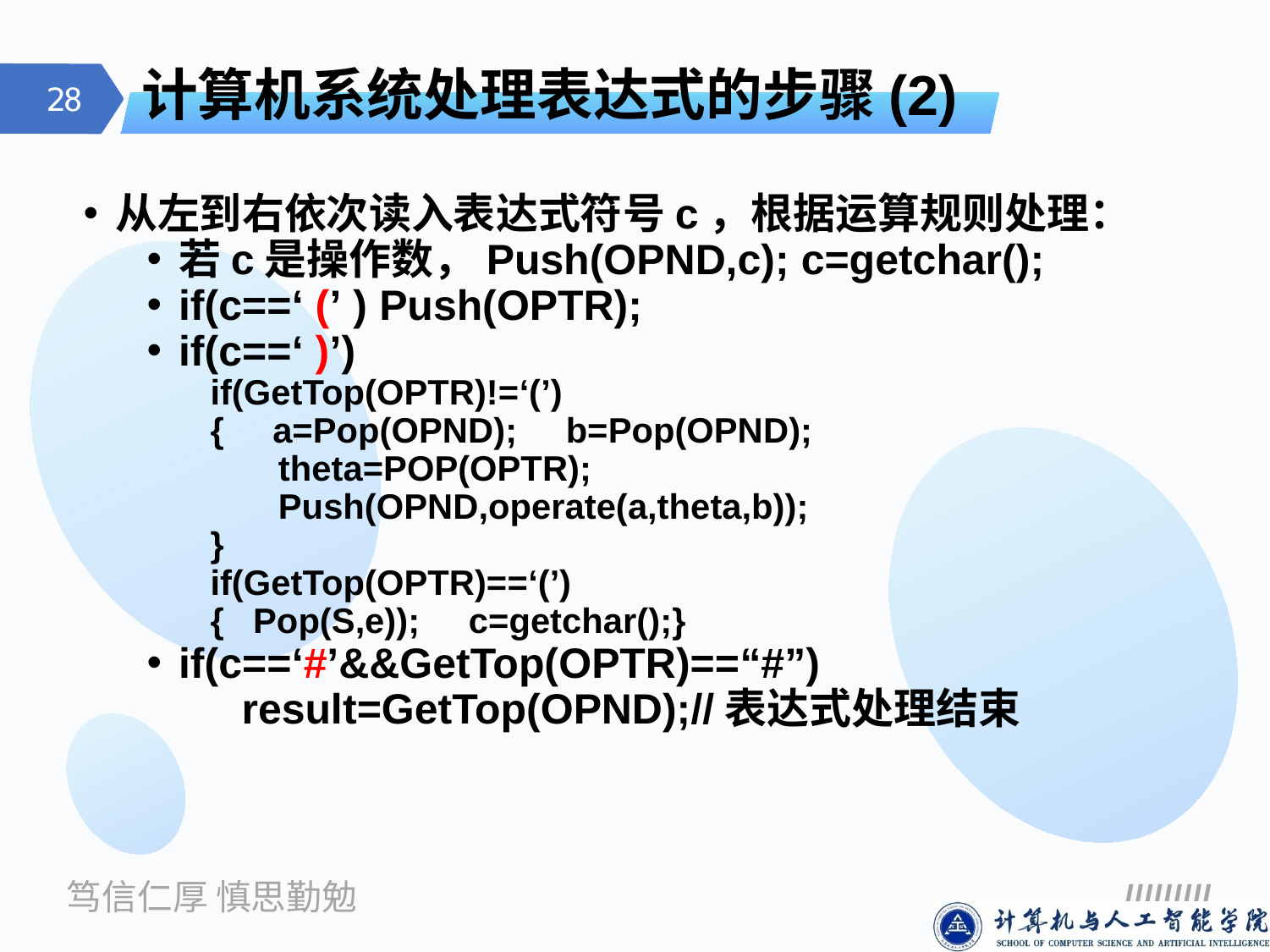

# 计算机系统处理表达式的步骤(2)
从左到右依次读入表达式符号c，根据运算规则处理：
若c是操作数，Push(OPND,c); c=getchar();
if(c==‘ (’ ) Push(OPTR);
if(c==‘ )’)
if(GetTop(OPTR)!=‘(’)
{     a=Pop(OPND);     b=Pop(OPND);
       theta=POP(OPTR);
       Push(OPND,operate(a,theta,b));
}
if(GetTop(OPTR)==‘(’)
{   Pop(S,e));     c=getchar();}
if(c==‘#’&&GetTop(OPTR)==“#”)
        result=GetTop(OPND);//表达式处理结束